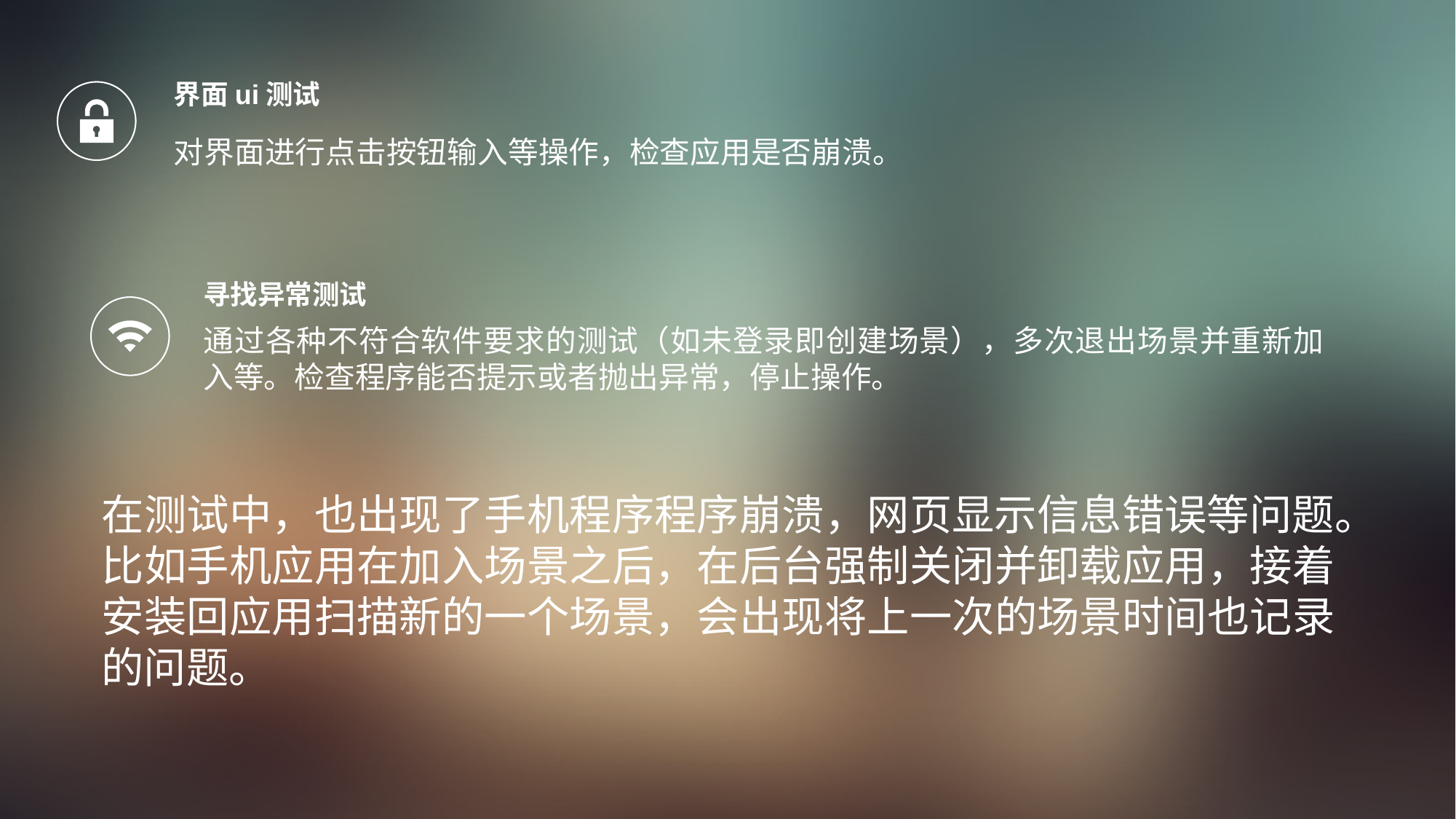

界面ui测试
对界面进行点击按钮输入等操作，检查应用是否崩溃。

寻找异常测试
通过各种不符合软件要求的测试（如未登录即创建场景），多次退出场景并重新加入等。检查程序能否提示或者抛出异常，停止操作。

在测试中，也出现了手机程序程序崩溃，网页显示信息错误等问题。比如手机应用在加入场景之后，在后台强制关闭并卸载应用，接着安装回应用扫描新的一个场景，会出现将上一次的场景时间也记录的问题。